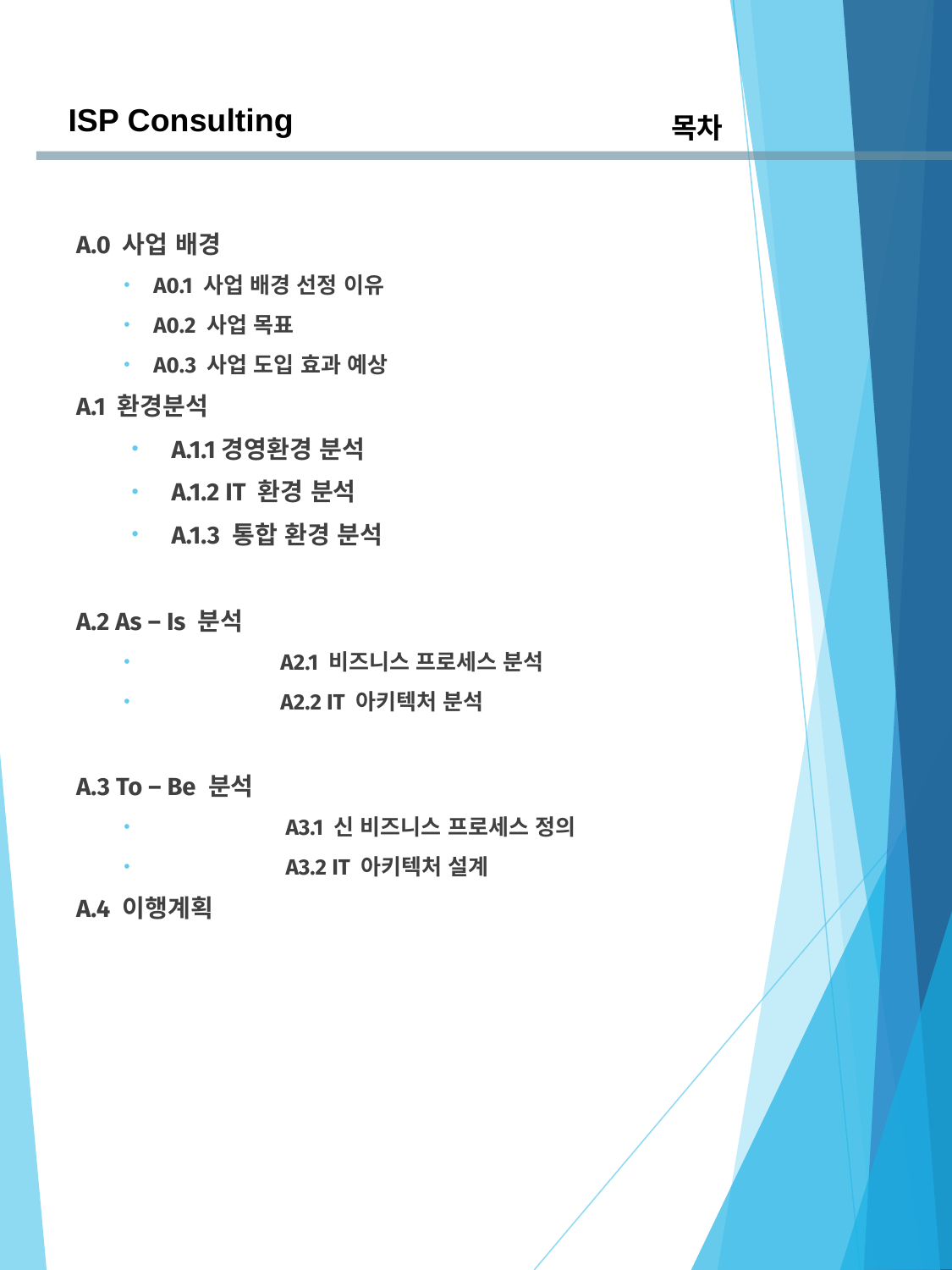

ISP Consulting
목차
A.0 사업 배경
A0.1 사업 배경 선정 이유
A0.2 사업 목표
A0.3 사업 도입 효과 예상
A.1 환경분석
A.1.1경영환경 분석
A.1.2 IT 환경 분석
A.1.3 통합 환경 분석

A.2 As – Is 분석
	A2.1 비즈니스 프로세스 분석
	A2.2 IT 아키텍처 분석

A.3 To – Be 분석
	 A3.1 신 비즈니스 프로세스 정의
	 A3.2 IT 아키텍처 설계
A.4 이행계획